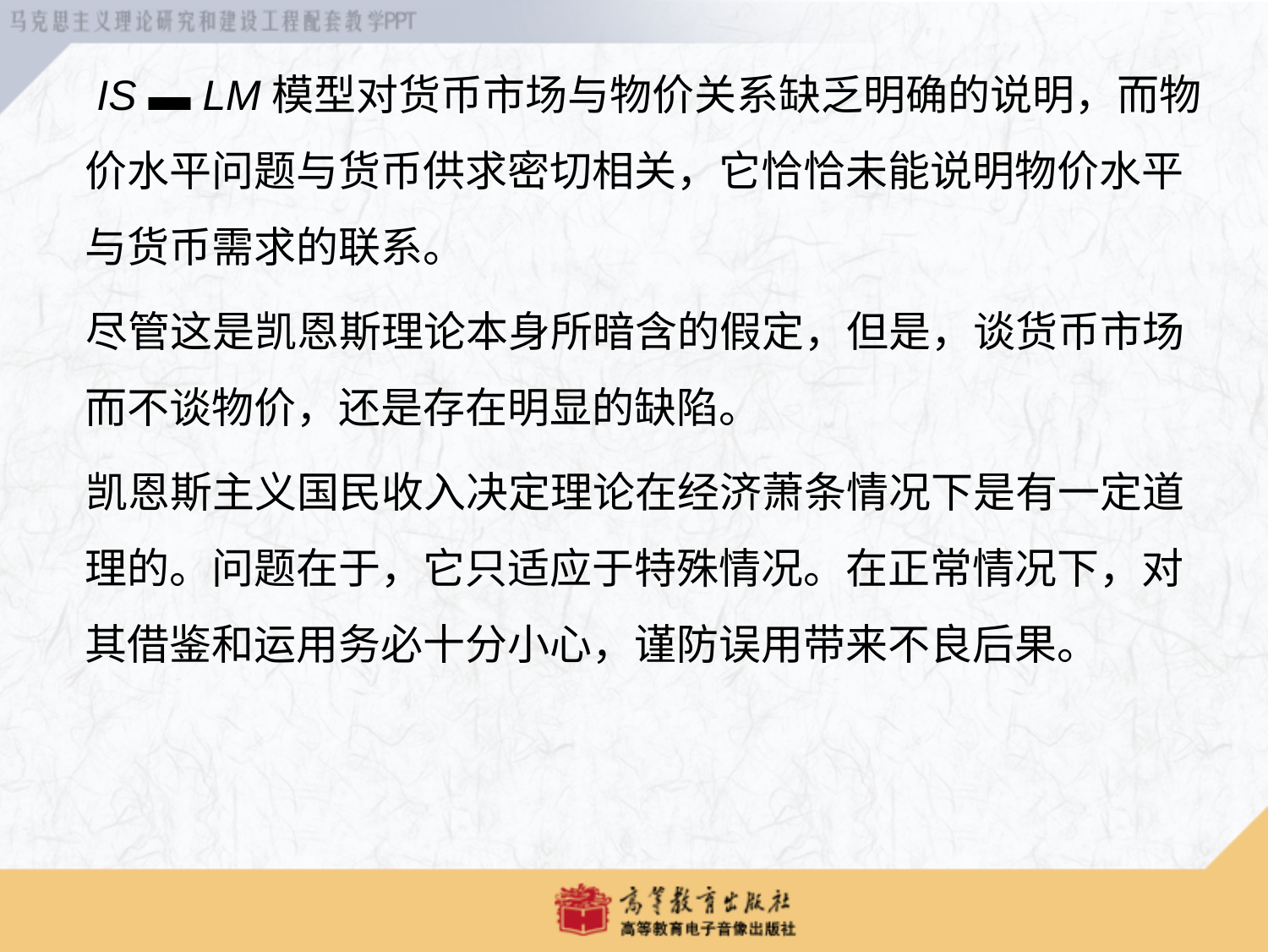

IS ▬ LM模型对货币市场与物价关系缺乏明确的说明，而物价水平问题与货币供求密切相关，它恰恰未能说明物价水平与货币需求的联系。
    尽管这是凯恩斯理论本身所暗含的假定，但是，谈货币市场而不谈物价，还是存在明显的缺陷。
    凯恩斯主义国民收入决定理论在经济萧条情况下是有一定道理的。问题在于，它只适应于特殊情况。在正常情况下，对其借鉴和运用务必十分小心，谨防误用带来不良后果。